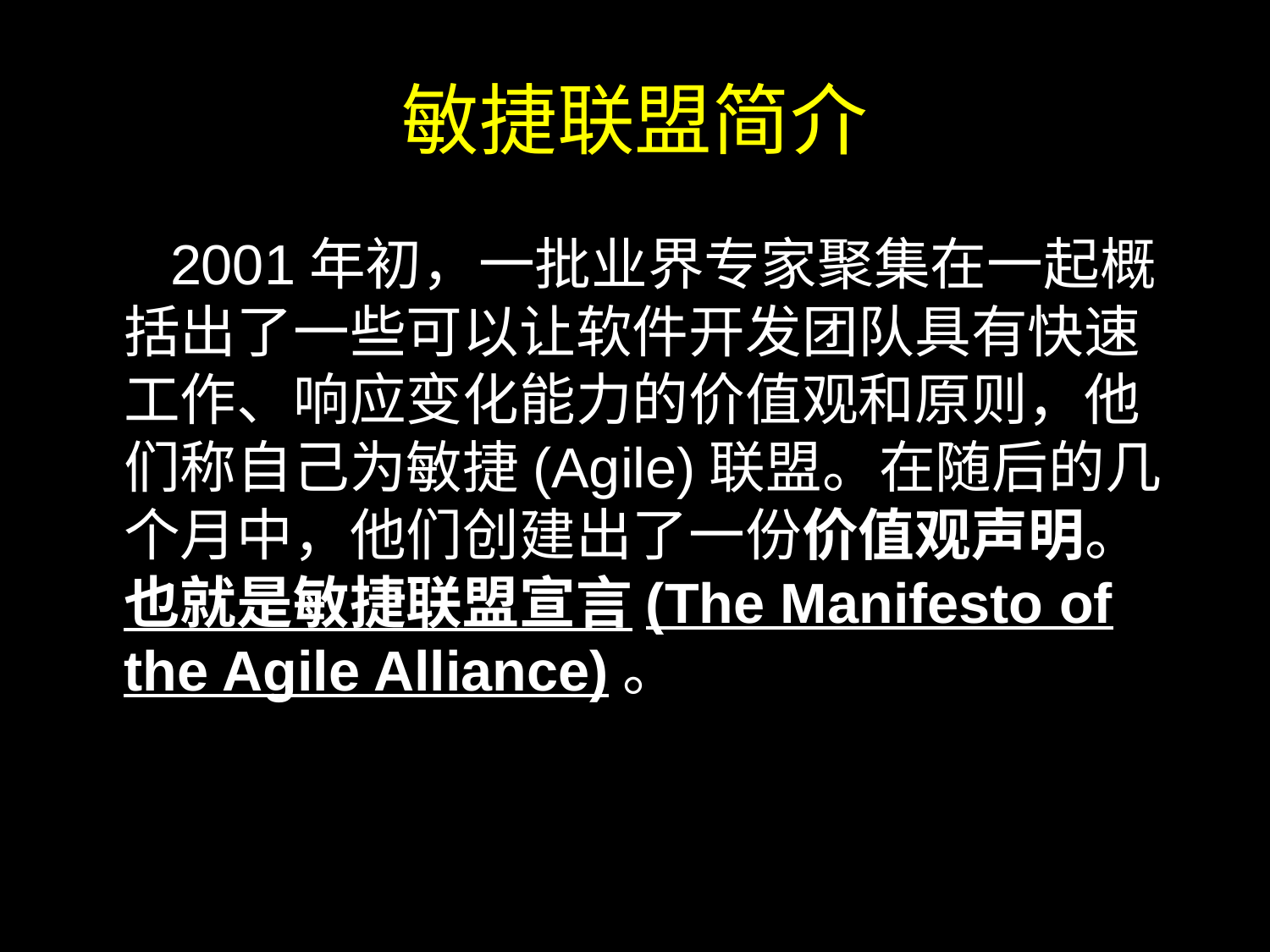

# 敏捷联盟简介
      2001年初，一批业界专家聚集在一起概括出了一些可以让软件开发团队具有快速工作、响应变化能力的价值观和原则，他们称自己为敏捷(Agile)联盟。在随后的几个月中，他们创建出了一份价值观声明。也就是敏捷联盟宣言(The Manifesto of the Agile Alliance)。